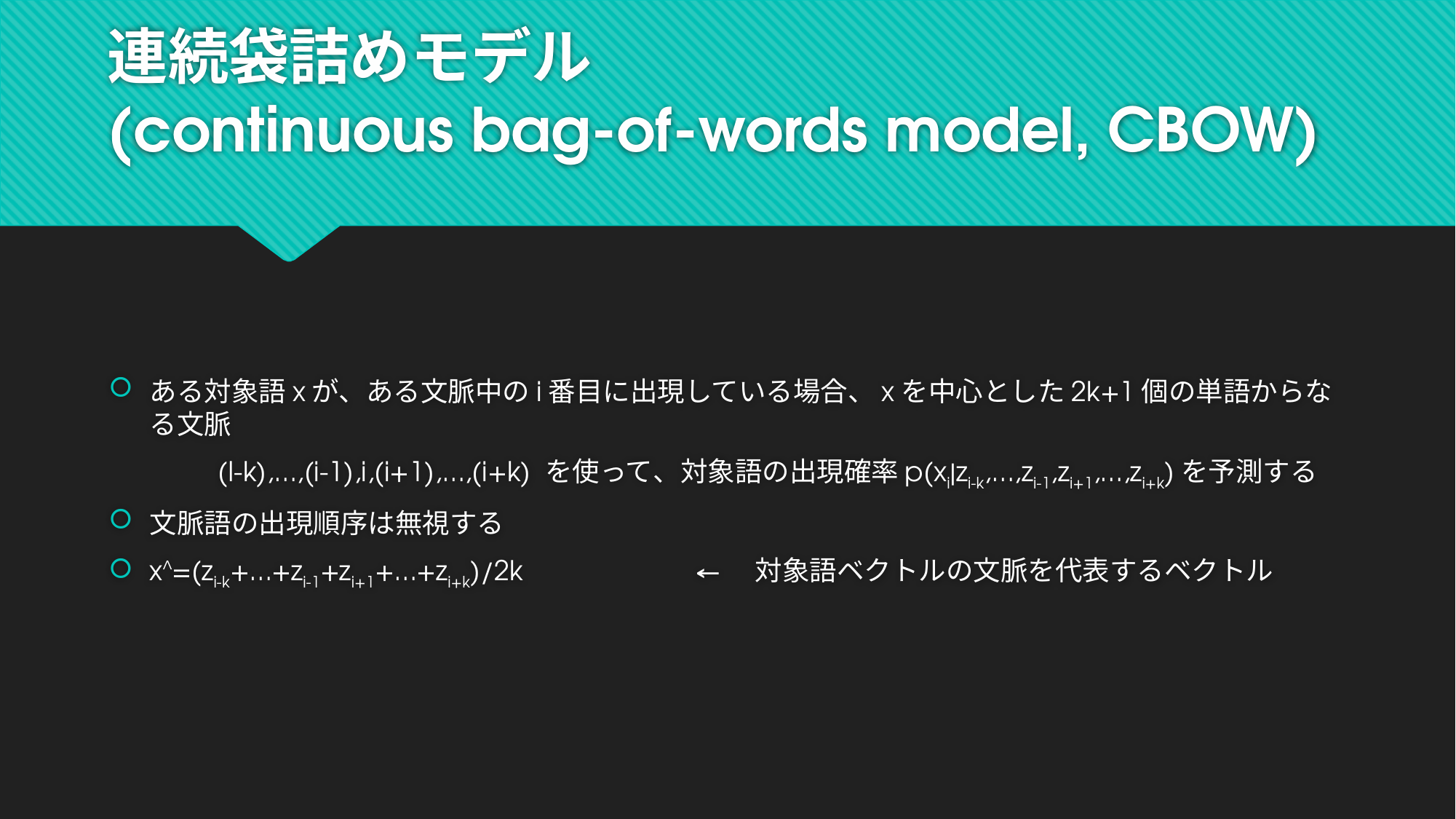

# 連続袋詰めモデル (continuous bag-of-words model, CBOW)
ある対象語xが、ある文脈中のi番目に出現している場合、xを中心とした2k+1個の単語からなる文脈
	(I-k),…,(i-1),i,(i+1),…,(i+k) を使って、対象語の出現確率p(xi|zi-k,…,zi-1,zi+1,…,zi+k)を予測する
文脈語の出現順序は無視する
x^=(zi-k+…+zi-1+zi+1+…+zi+k)/2k		←　対象語ベクトルの文脈を代表するベクトル